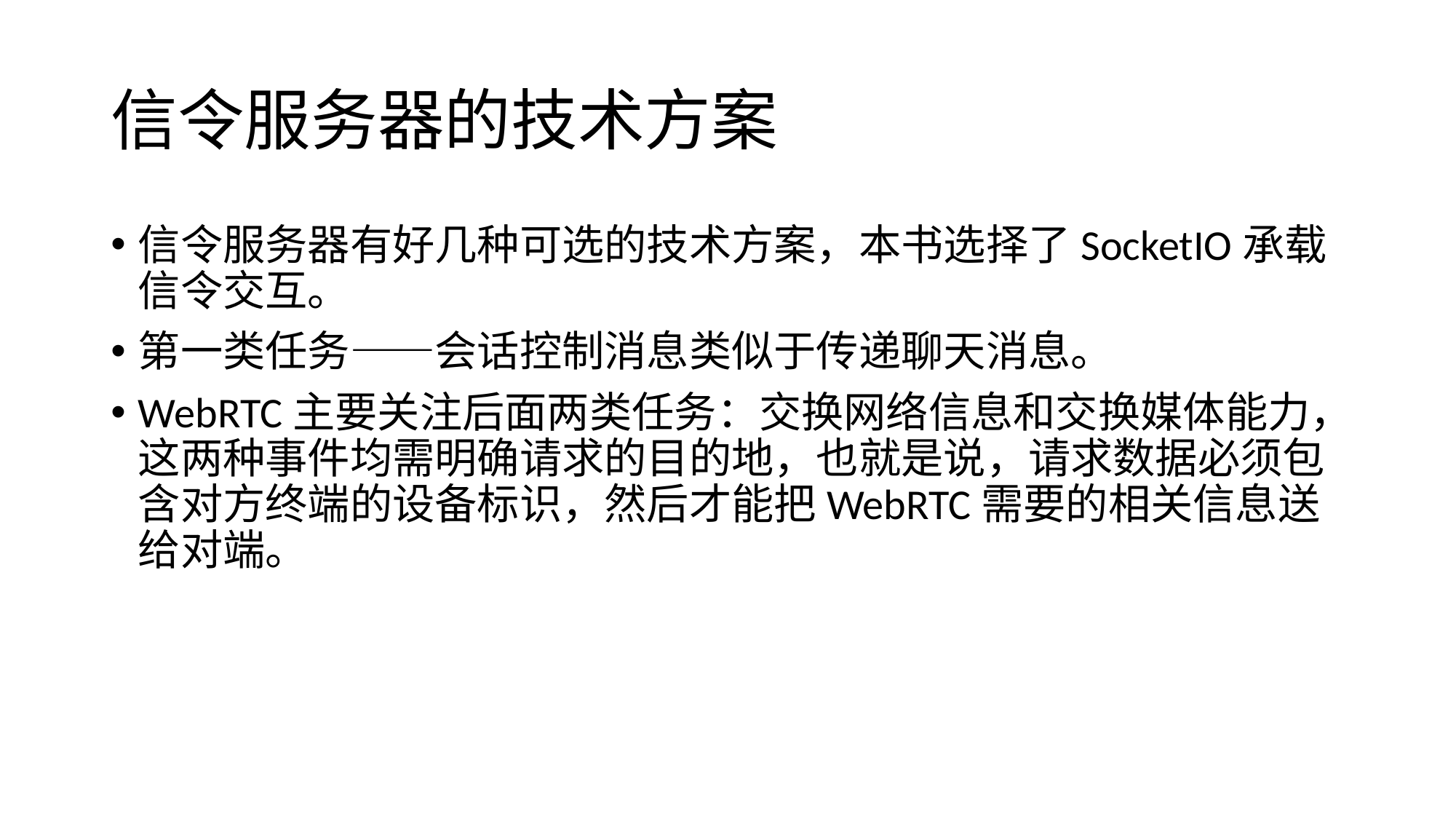

# 信令服务器的技术方案
信令服务器有好几种可选的技术方案，本书选择了SocketIO承载信令交互。
第一类任务——会话控制消息类似于传递聊天消息。
WebRTC主要关注后面两类任务：交换网络信息和交换媒体能力，这两种事件均需明确请求的目的地，也就是说，请求数据必须包含对方终端的设备标识，然后才能把WebRTC需要的相关信息送给对端。